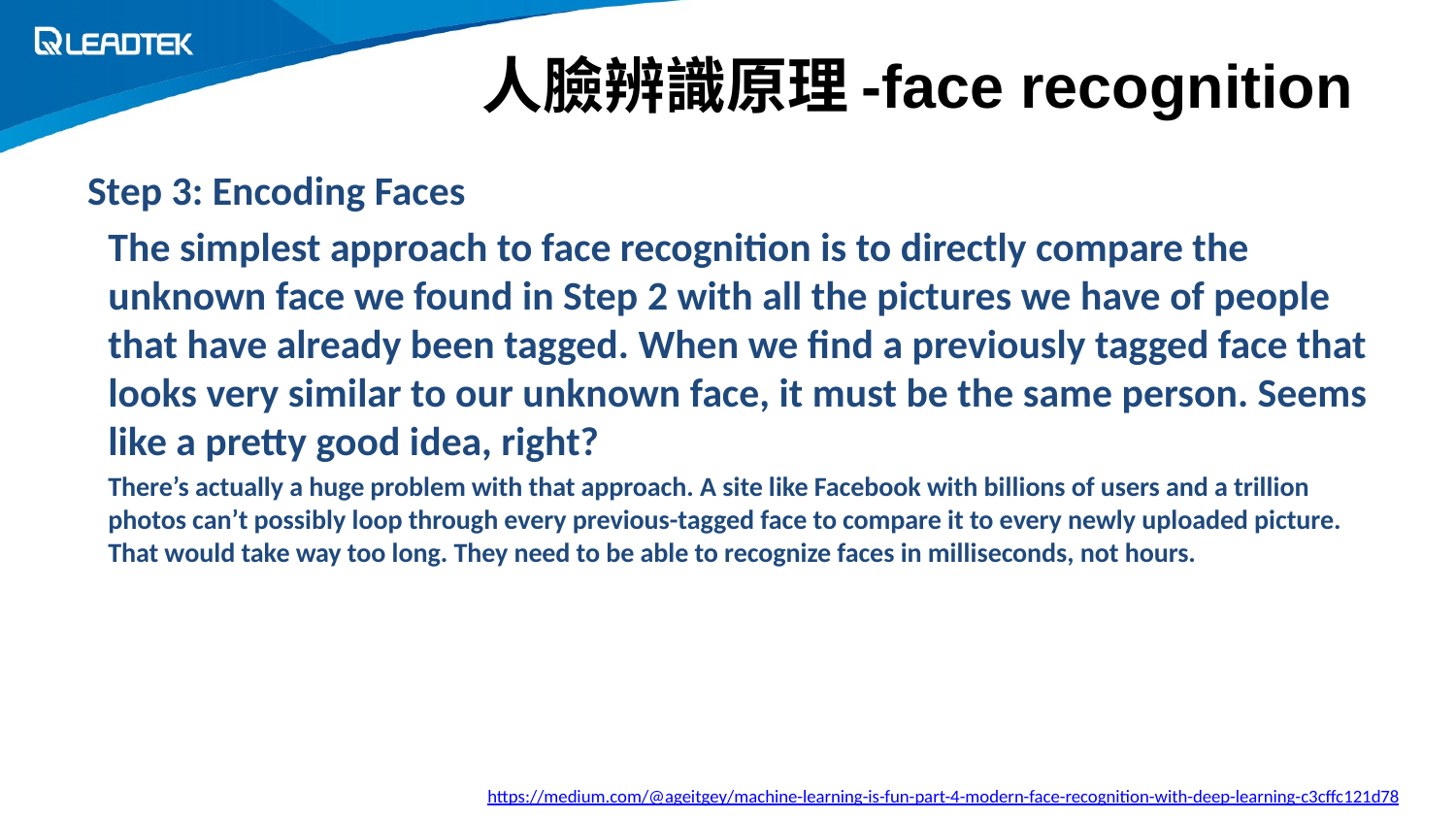

# 人臉辨識原理-face recognition
Step 3: Encoding Faces
The simplest approach to face recognition is to directly compare the unknown face we found in Step 2 with all the pictures we have of people that have already been tagged. When we find a previously tagged face that looks very similar to our unknown face, it must be the same person. Seems like a pretty good idea, right?
There’s actually a huge problem with that approach. A site like Facebook with billions of users and a trillion photos can’t possibly loop through every previous-tagged face to compare it to every newly uploaded picture. That would take way too long. They need to be able to recognize faces in milliseconds, not hours.

https://medium.com/@ageitgey/machine-learning-is-fun-part-4-modern-face-recognition-with-deep-learning-c3cffc121d78